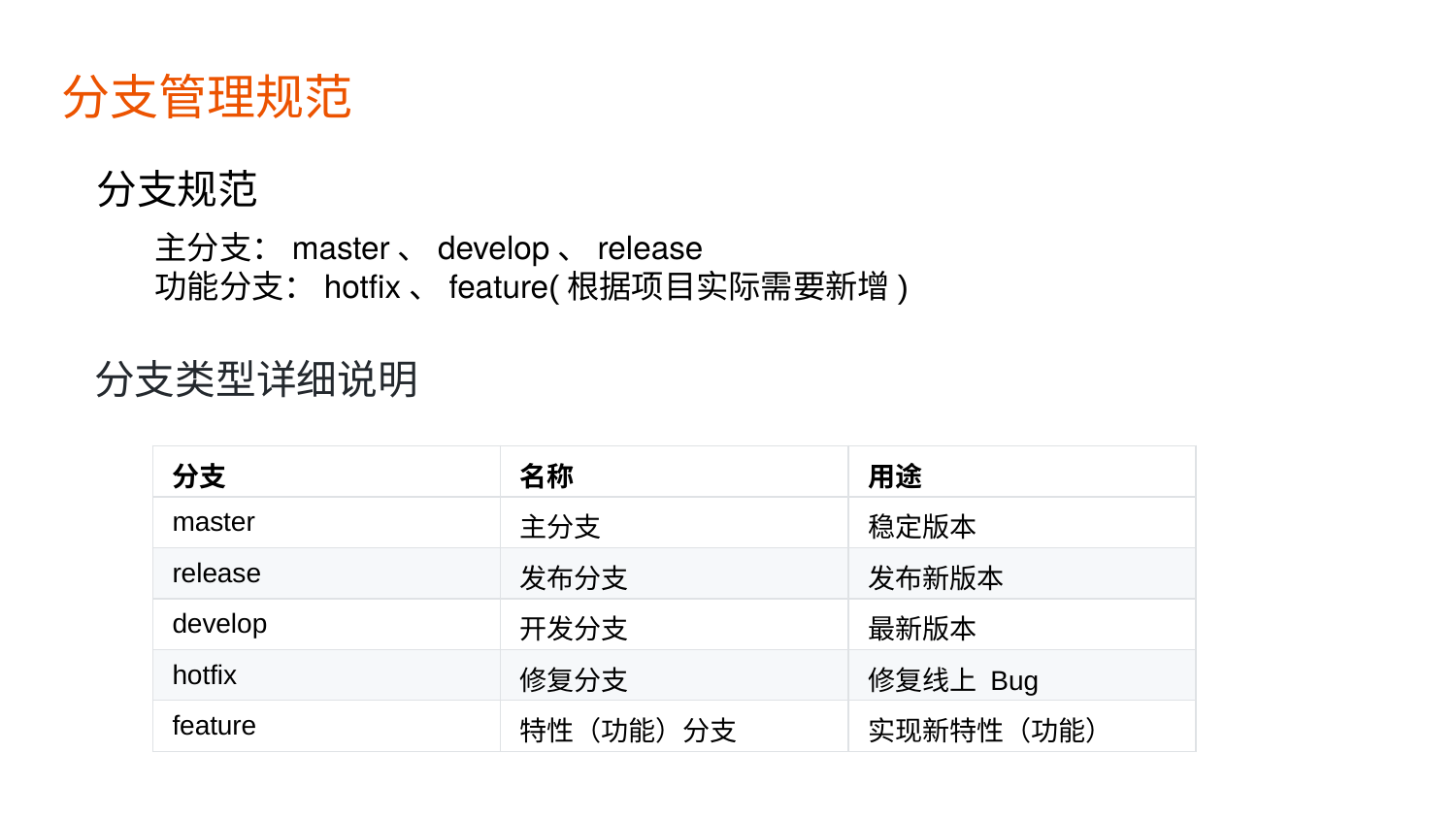

# 分支管理规范
分支规范
主分支：master、develop、release
功能分支：hotfix、feature(根据项目实际需要新增)
分支类型详细说明

| 分支 | 名称 | 用途 |
| --- | --- | --- |
| master | 主分支 | 稳定版本 |
| release | 发布分支 | 发布新版本 |
| develop | 开发分支 | 最新版本 |
| hotfix | 修复分支 | 修复线上 Bug |
| feature | 特性（功能）分支 | 实现新特性（功能） |